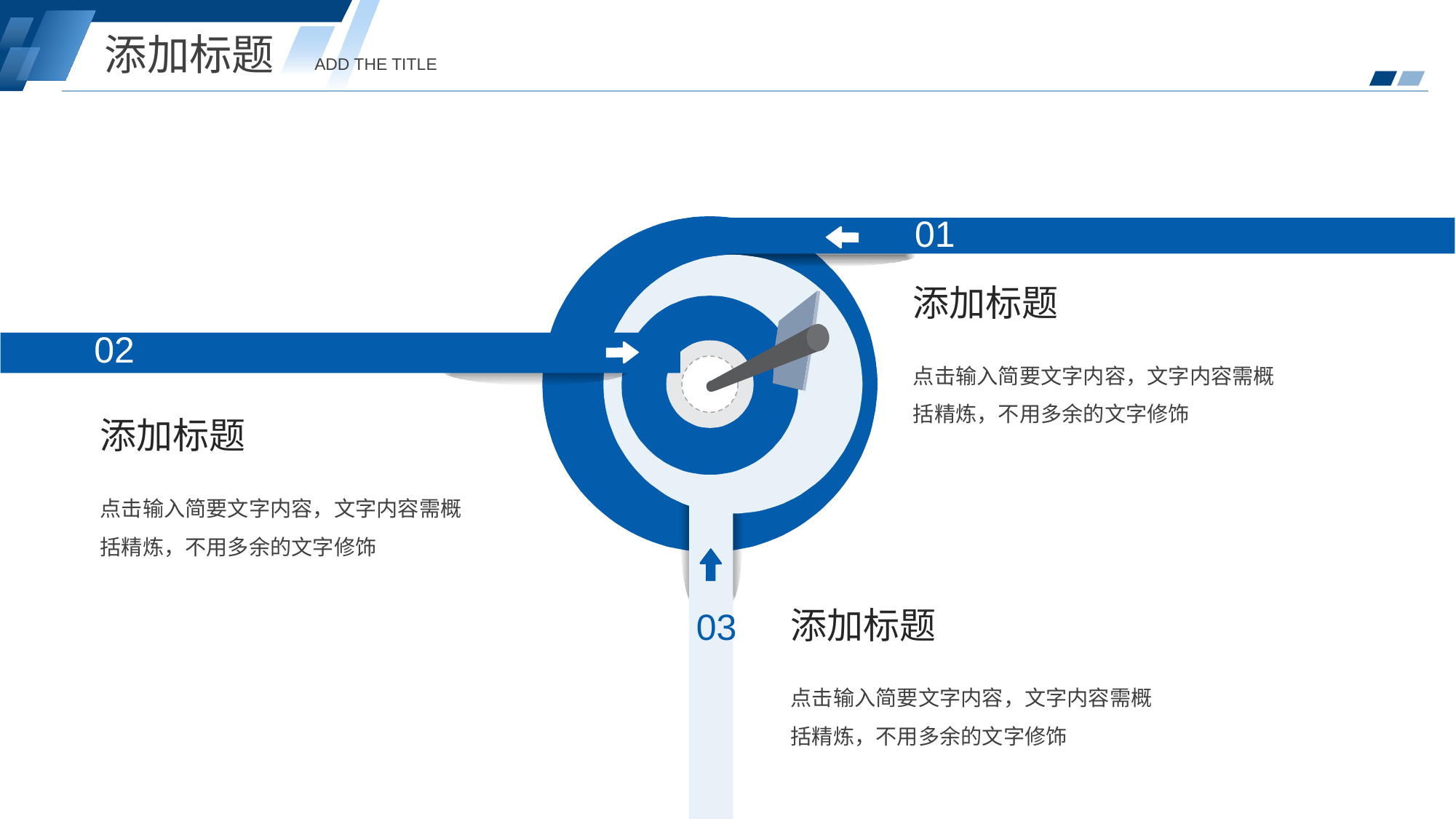

添加标题

ADD THE TITLE

01

添加标题
点击输入简要文字内容，文字内容需概括精炼，不用多余的文字修饰
02
添加标题
点击输入简要文字内容，文字内容需概括精炼，不用多余的文字修饰
添加标题
点击输入简要文字内容，文字内容需概括精炼，不用多余的文字修饰
03